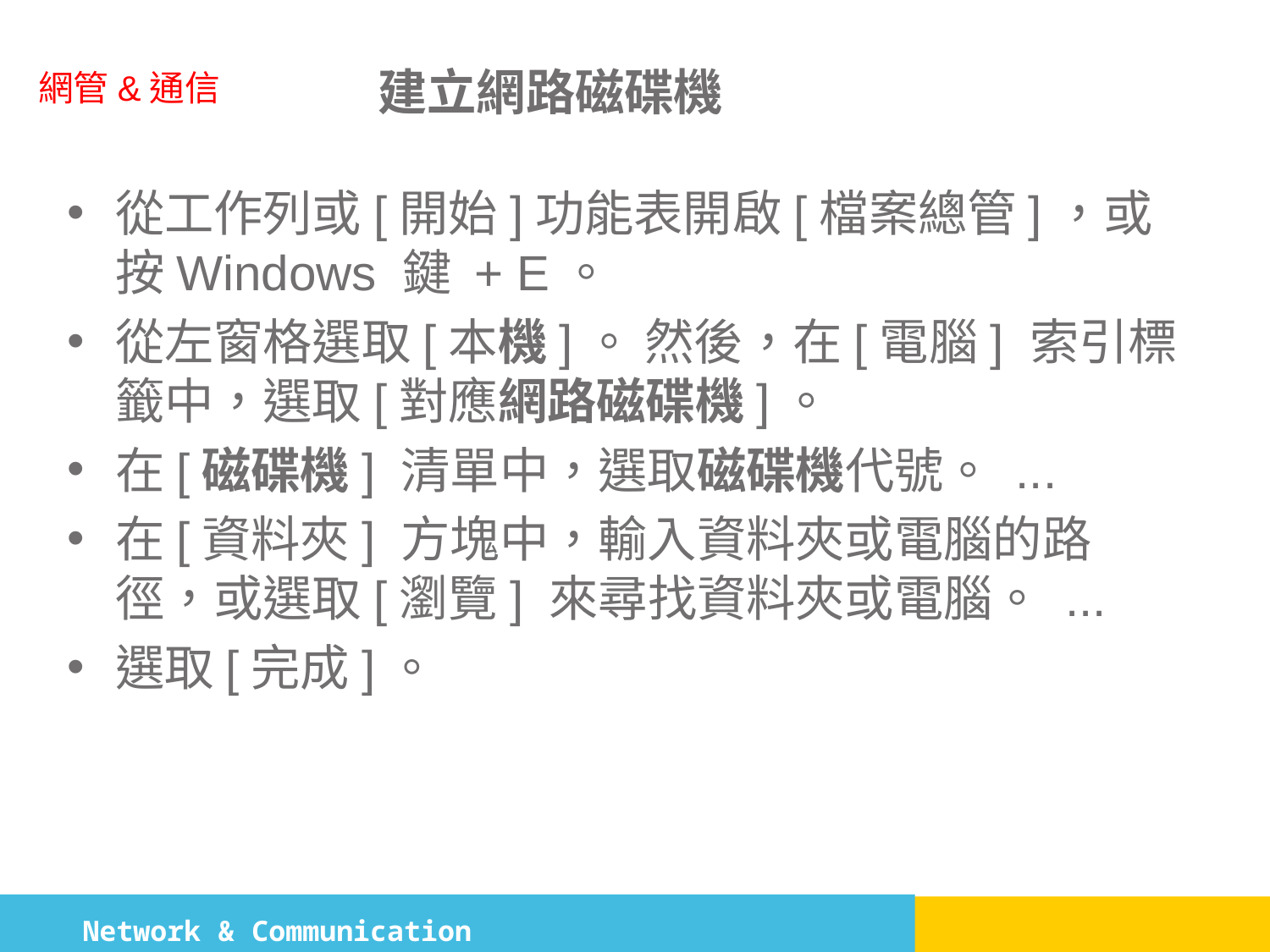

# 建立網路磁碟機
從工作列或[開始]功能表開啟[檔案總管]，或按Windows 鍵 + E。
從左窗格選取[本機]。 然後，在[電腦] 索引標籤中，選取[對應網路磁碟機]。
在[磁碟機] 清單中，選取磁碟機代號。 ...
在[資料夾] 方塊中，輸入資料夾或電腦的路徑，或選取[瀏覽] 來尋找資料夾或電腦。 ...
選取[完成]。